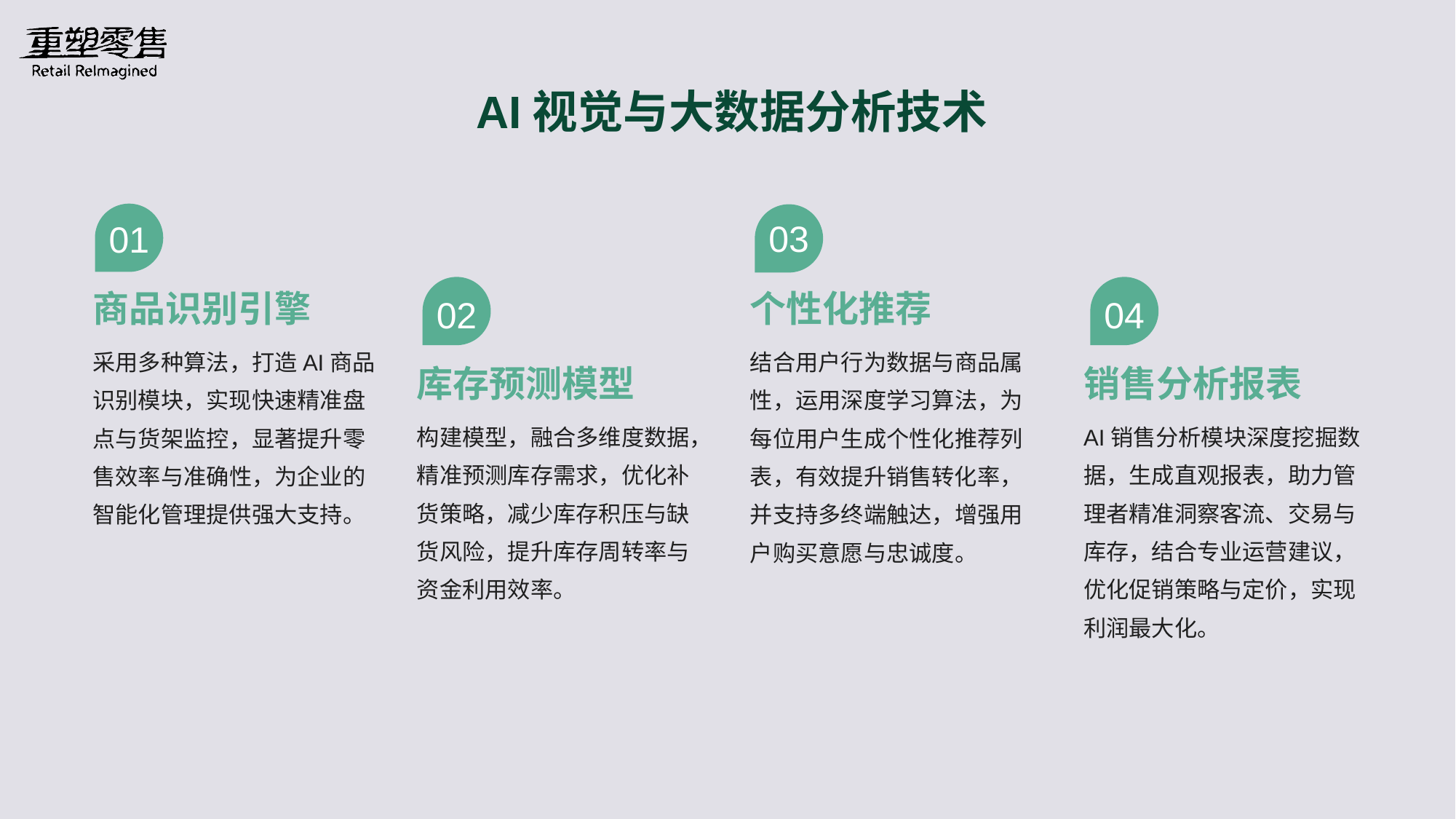

AI视觉与大数据分析技术

03

01
商品识别引擎
个性化推荐

02
04
采用多种算法，打造AI商品识别模块，实现快速精准盘点与货架监控，显著提升零售效率与准确性，为企业的智能化管理提供强大支持。
结合用户行为数据与商品属性，运用深度学习算法，为每位用户生成个性化推荐列表，有效提升销售转化率，并支持多终端触达，增强用户购买意愿与忠诚度。
库存预测模型
销售分析报表
构建模型，融合多维度数据，精准预测库存需求，优化补货策略，减少库存积压与缺货风险，提升库存周转率与资金利用效率。
AI销售分析模块深度挖掘数据，生成直观报表，助力管理者精准洞察客流、交易与库存，结合专业运营建议，优化促销策略与定价，实现利润最大化。